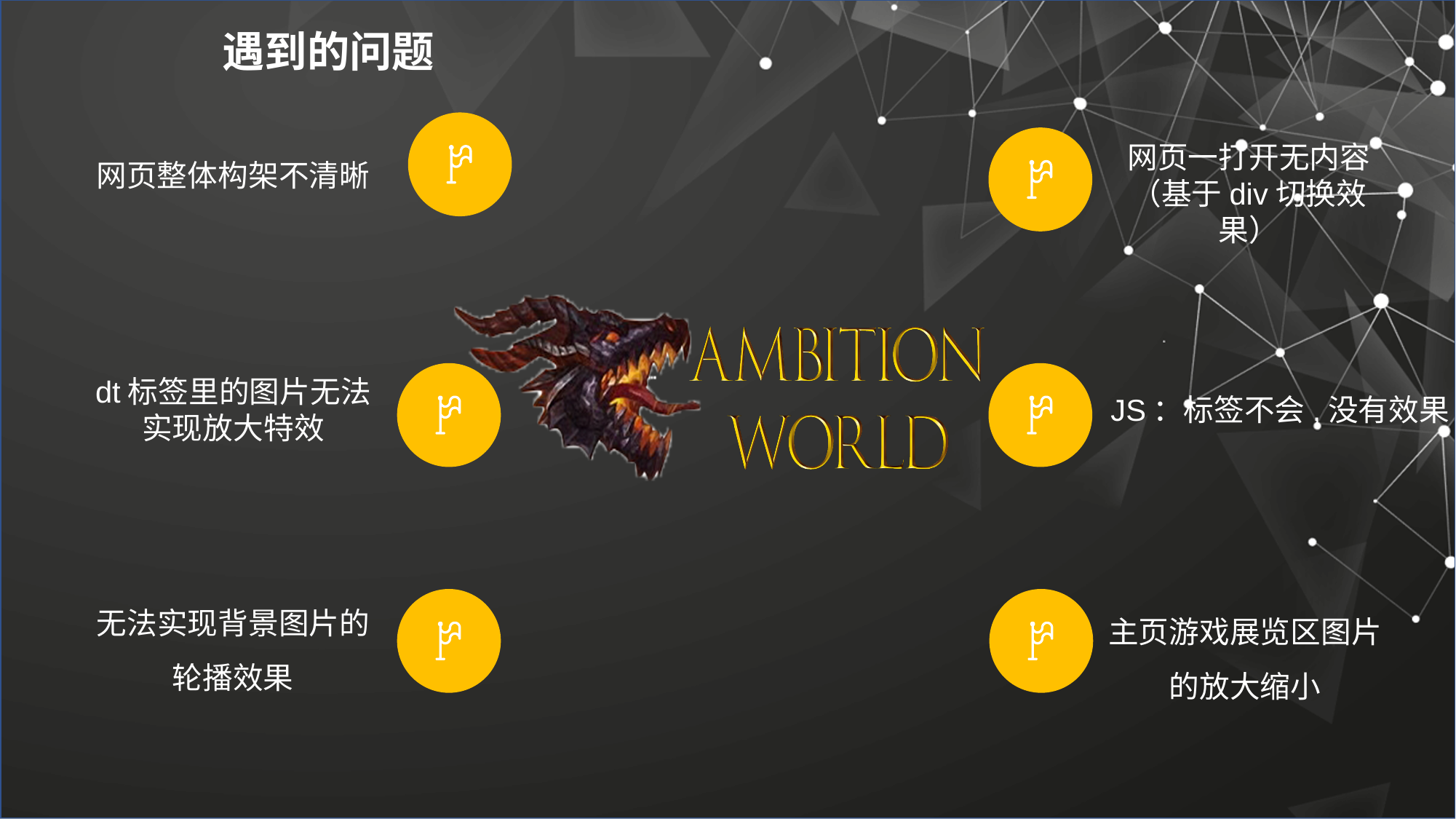

遇到的问题

网页整体构架不清晰
网页一打开无内容（基于div切换效果）

dt标签里的图片无法实现放大特效
JS：标签不会,没有效果
无法实现背景图片的轮播效果

主页游戏展览区图片的放大缩小
13